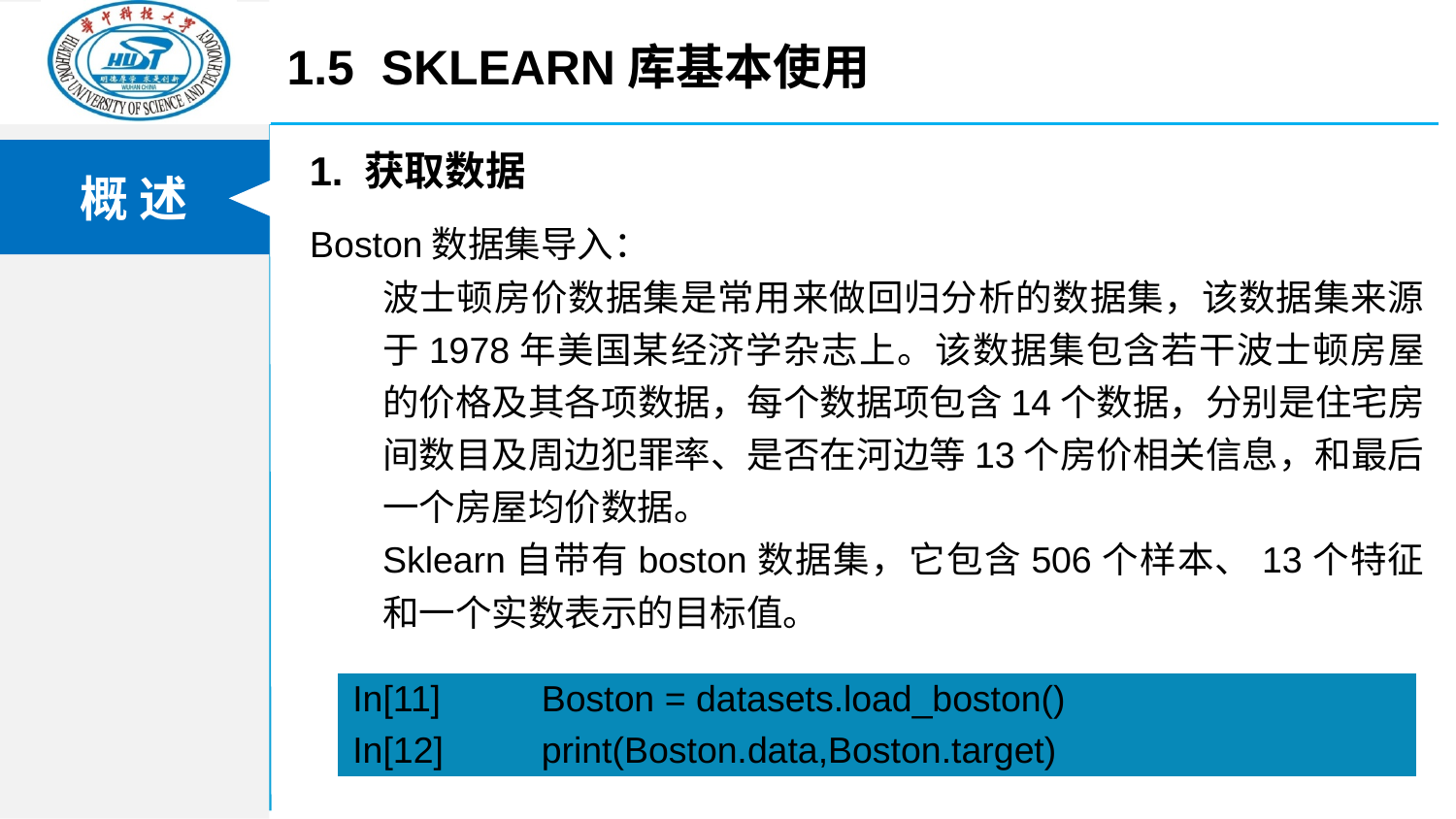

1.5  Sklearn库基本使用
 1. 获取数据
Boston数据集导入：
波士顿房价数据集是常用来做回归分析的数据集，该数据集来源于1978年美国某经济学杂志上。该数据集包含若干波士顿房屋的价格及其各项数据，每个数据项包含14个数据，分别是住宅房间数目及周边犯罪率、是否在河边等13个房价相关信息，和最后一个房屋均价数据。
Sklearn自带有boston数据集，它包含506个样本、13个特征和一个实数表示的目标值。
| In[11] | Boston = datasets.load\_boston() |
| --- | --- |
| In[12] | print(Boston.data,Boston.target) |